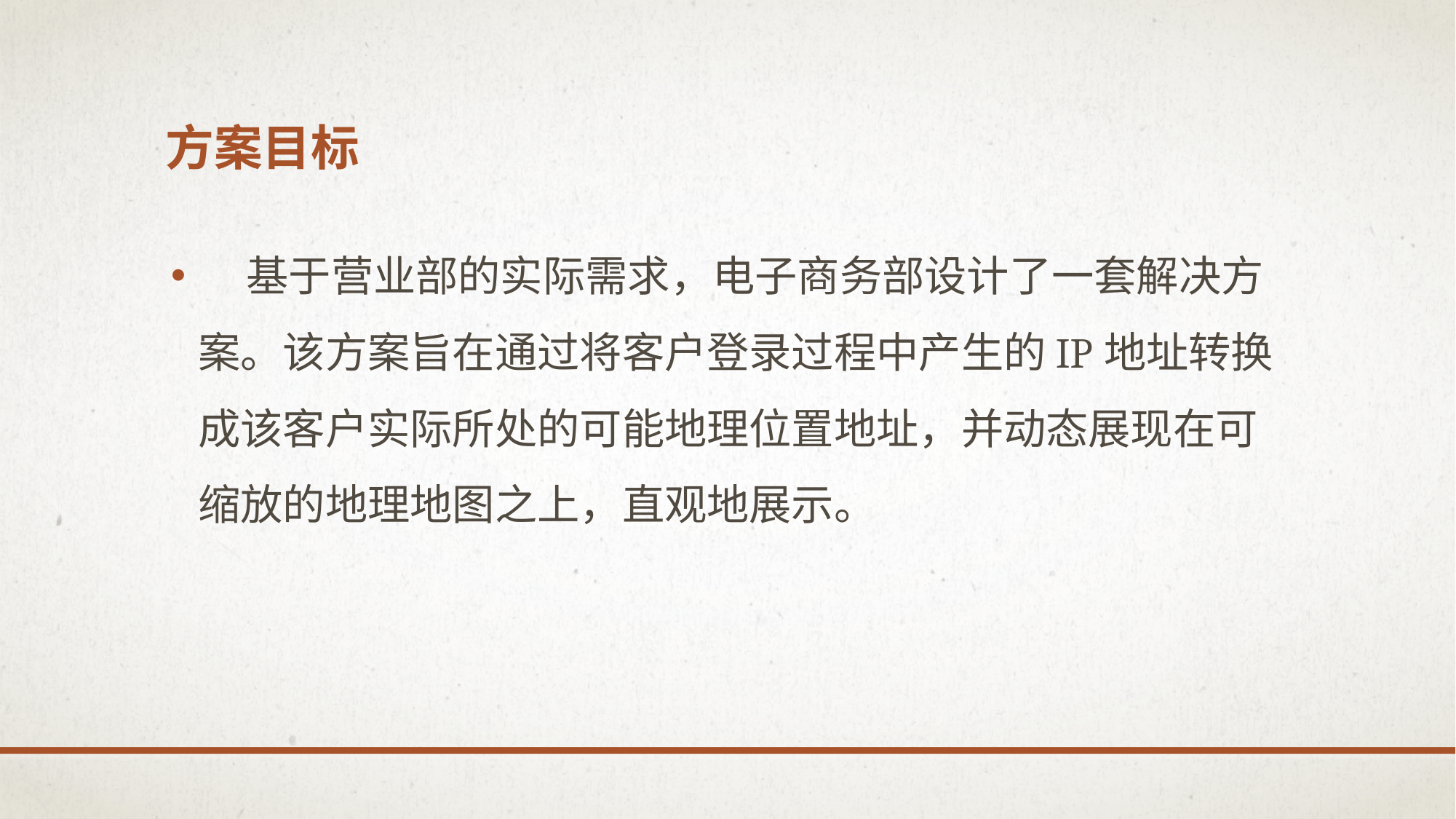

# 方案目标
    基于营业部的实际需求，电子商务部设计了一套解决方案。该方案旨在通过将客户登录过程中产生的IP地址转换成该客户实际所处的可能地理位置地址，并动态展现在可缩放的地理地图之上，直观地展示。